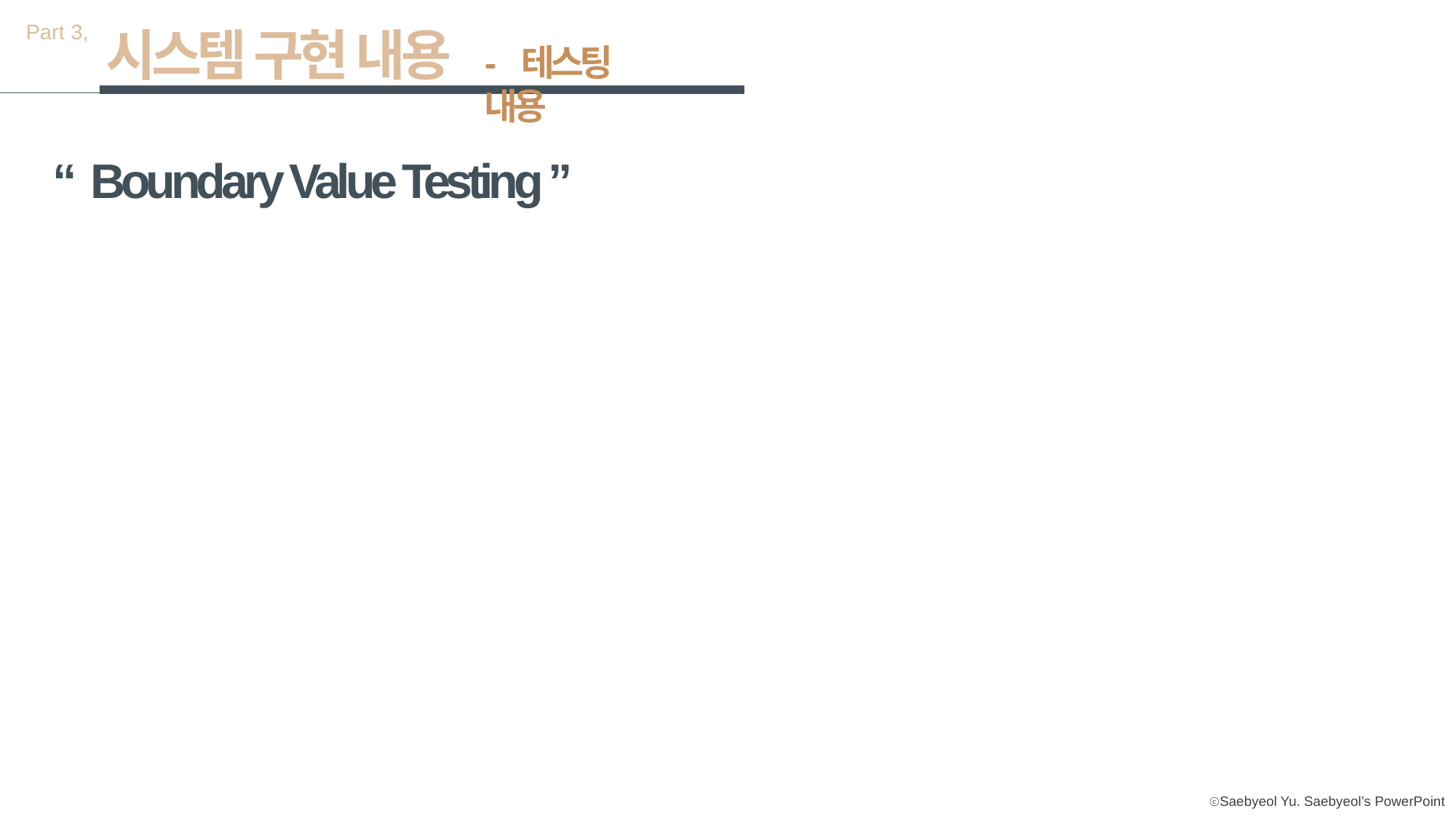

Part 3,
시스템 구현 내용
-  테스팅 내용

“ Boundary Value Testing ”